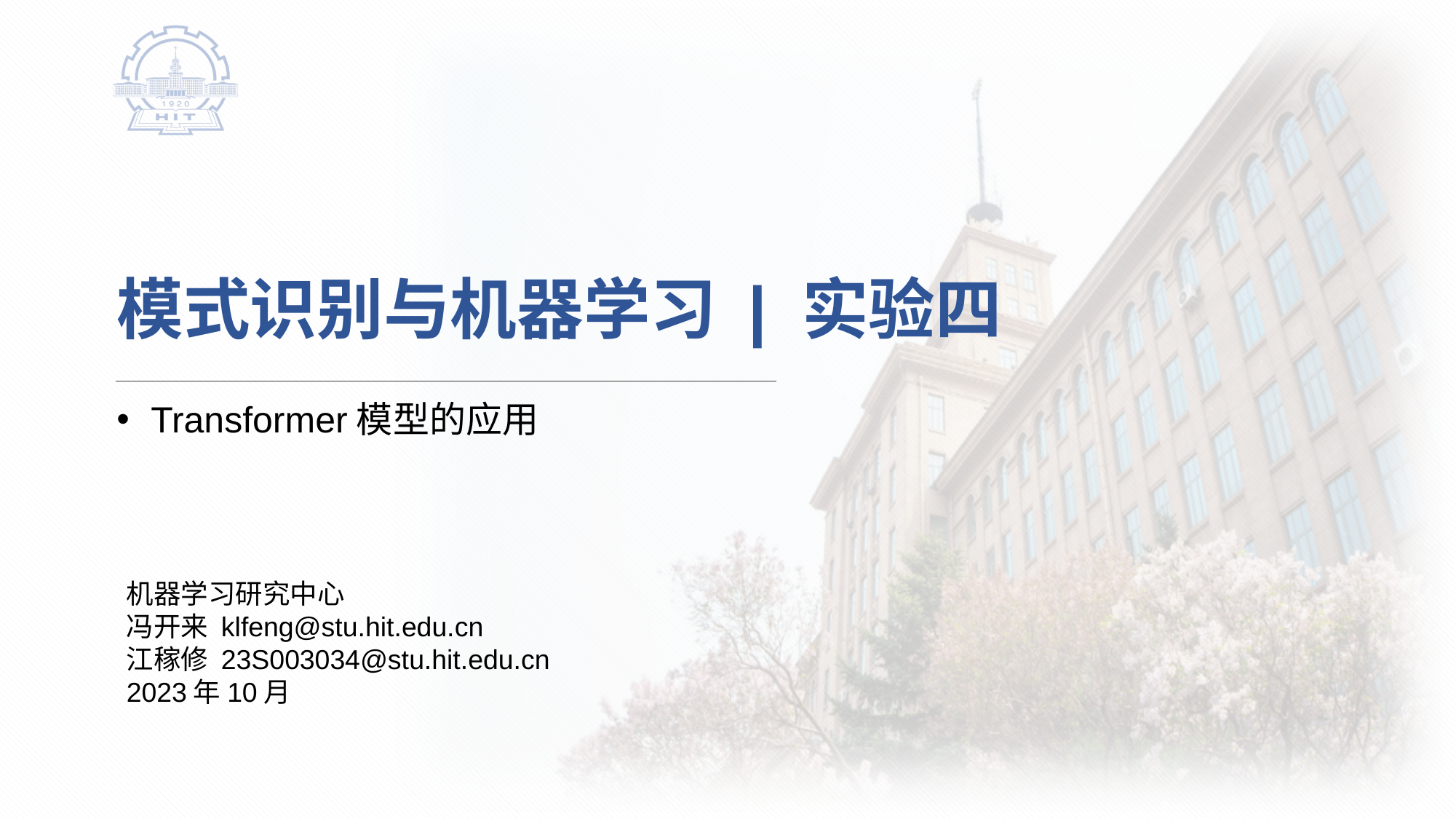

# 模式识别与机器学习 | 实验四
Transformer模型的应用
机器学习研究中心
冯开来 klfeng@stu.hit.edu.cn
江稼修 23S003034@stu.hit.edu.cn
2023年10月